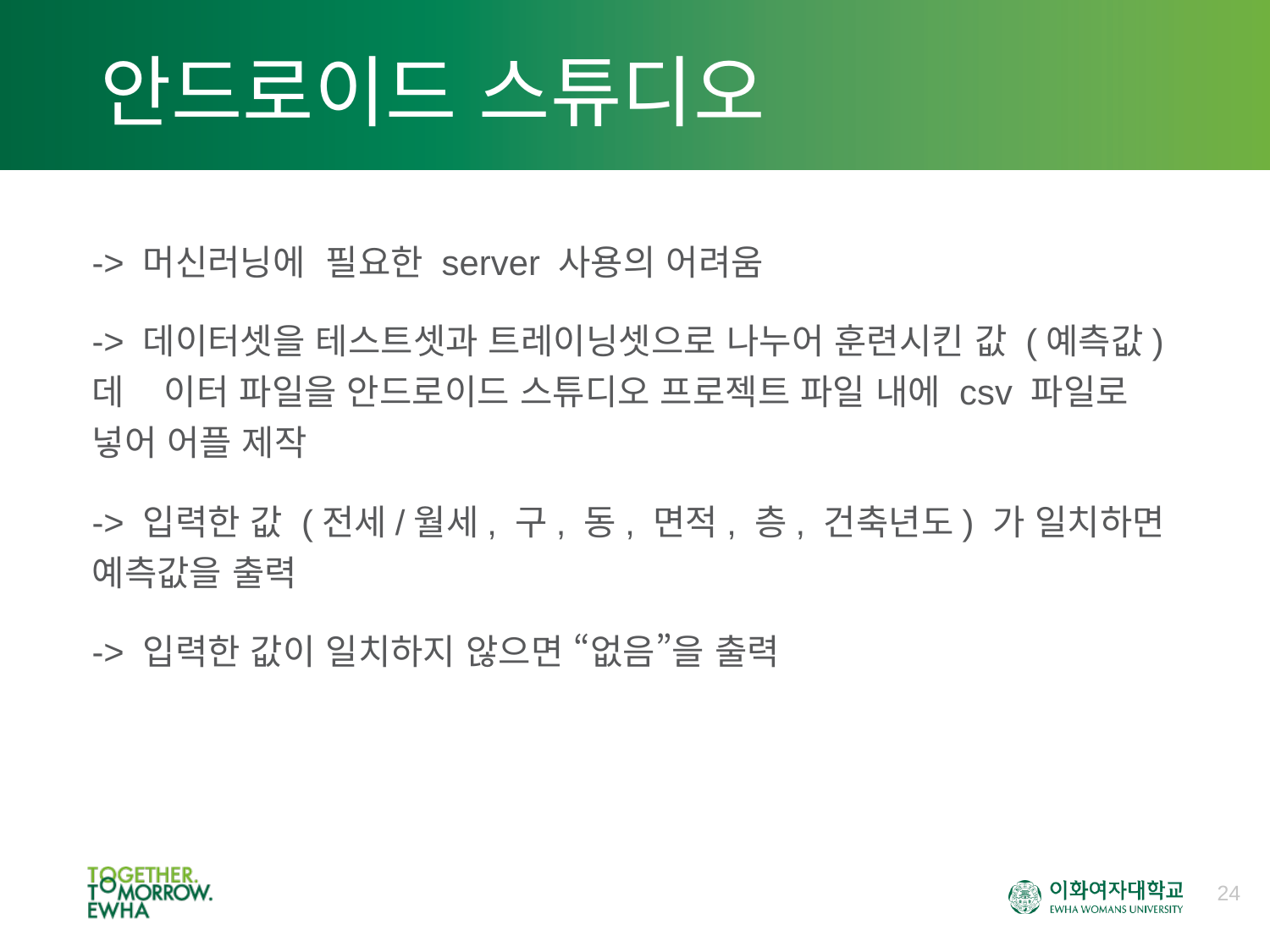

# 안드로이드 스튜디오
-> 머신러닝에  필요한 server 사용의 어려움
-> 데이터셋을 테스트셋과 트레이닝셋으로 나누어 훈련시킨 값 (예측값) 데    이터 파일을 안드로이드 스튜디오 프로젝트 파일 내에 csv 파일로 넣어 어플 제작
-> 입력한 값 (전세/월세, 구, 동, 면적, 층, 건축년도) 가 일치하면 예측값을 출력
-> 입력한 값이 일치하지 않으면 “없음”을 출력
24